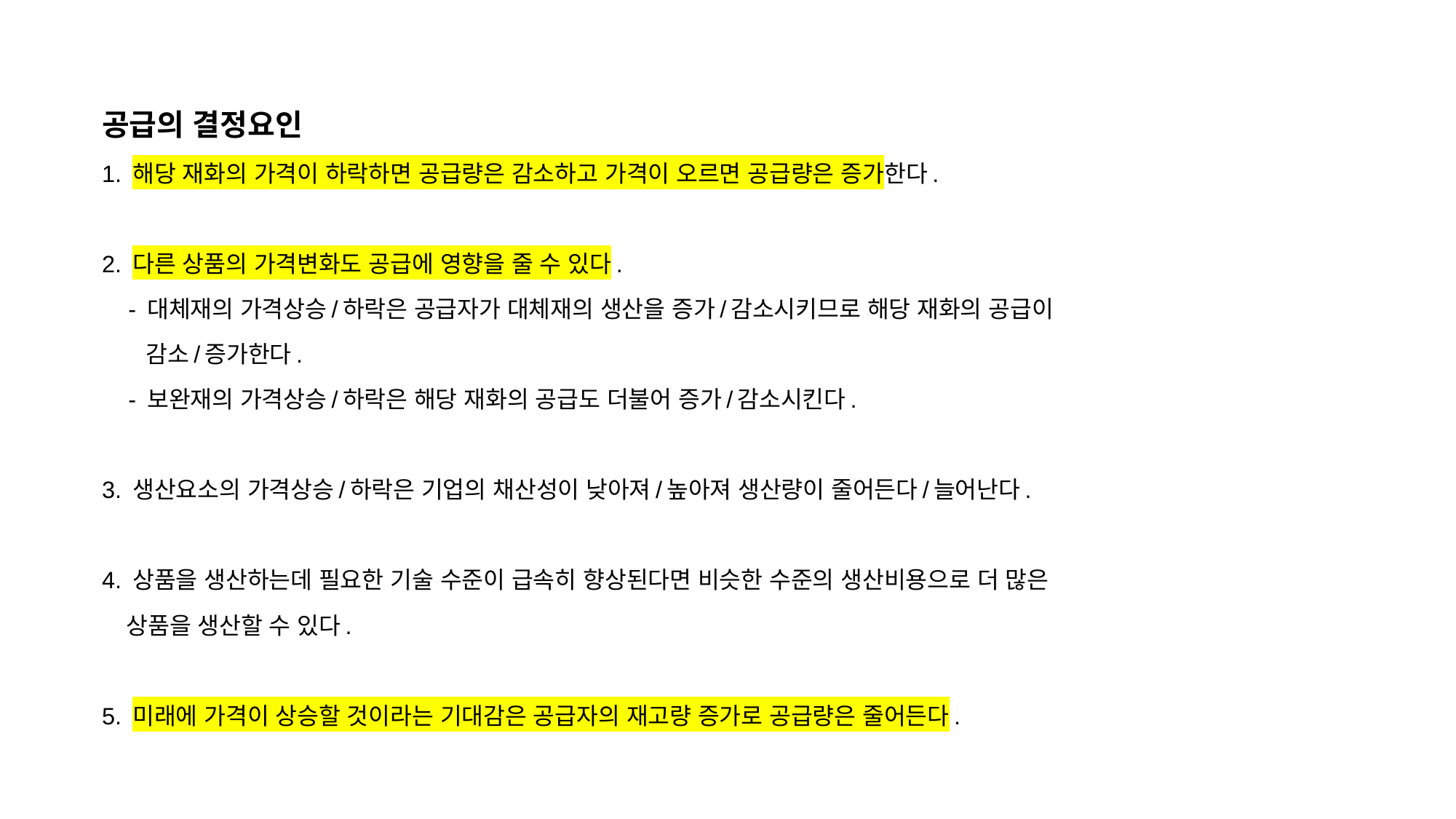

공급의 결정요인
1. 해당 재화의 가격이 하락하면 공급량은 감소하고 가격이 오르면 공급량은 증가한다.

2. 다른 상품의 가격변화도 공급에 영향을 줄 수 있다.
    - 대체재의 가격상승/하락은 공급자가 대체재의 생산을 증가/감소시키므로 해당 재화의 공급이
      감소/증가한다.
    - 보완재의 가격상승/하락은 해당 재화의 공급도 더불어 증가/감소시킨다.

3. 생산요소의 가격상승/하락은 기업의 채산성이 낮아져/높아져 생산량이 줄어든다/늘어난다.

4. 상품을 생산하는데 필요한 기술 수준이 급속히 향상된다면 비슷한 수준의 생산비용으로 더 많은
   상품을 생산할 수 있다.

5. 미래에 가격이 상승할 것이라는 기대감은 공급자의 재고량 증가로 공급량은 줄어든다.